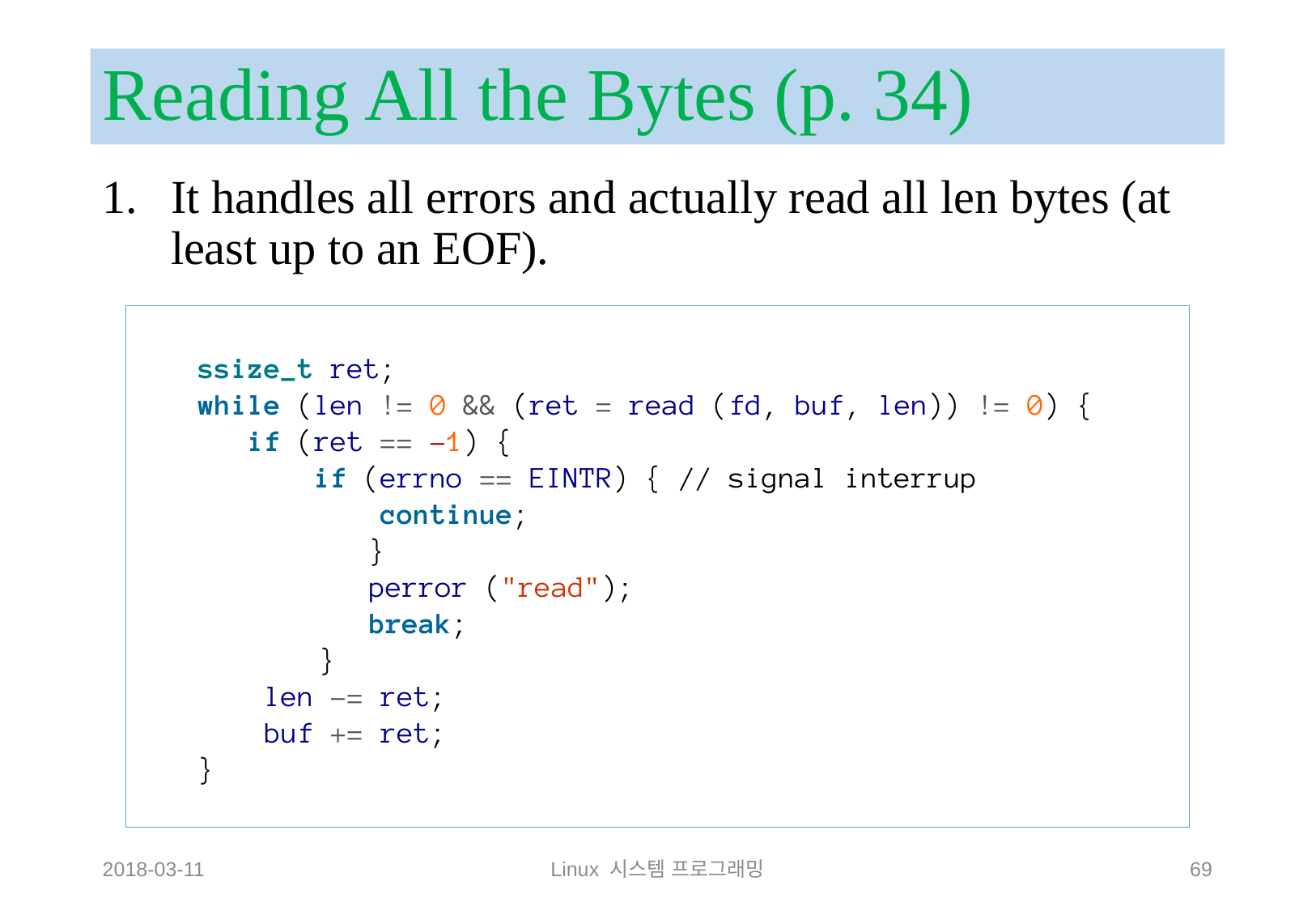

# Reading All the Bytes (p. 34)
It handles all errors and actually read all len bytes (at least up to an EOF).

ssize_t ret;
while (len != 0 && (ret = read (fd, buf, len)) != 0) {
   if (ret == -1) {
       if (errno == EINTR) { // signal interrup
           continue;
	   }
	   perror ("read");
	   break;
	}
    len -= ret;
    buf += ret;
}

2018-03-11
Linux 시스템 프로그래밍
69